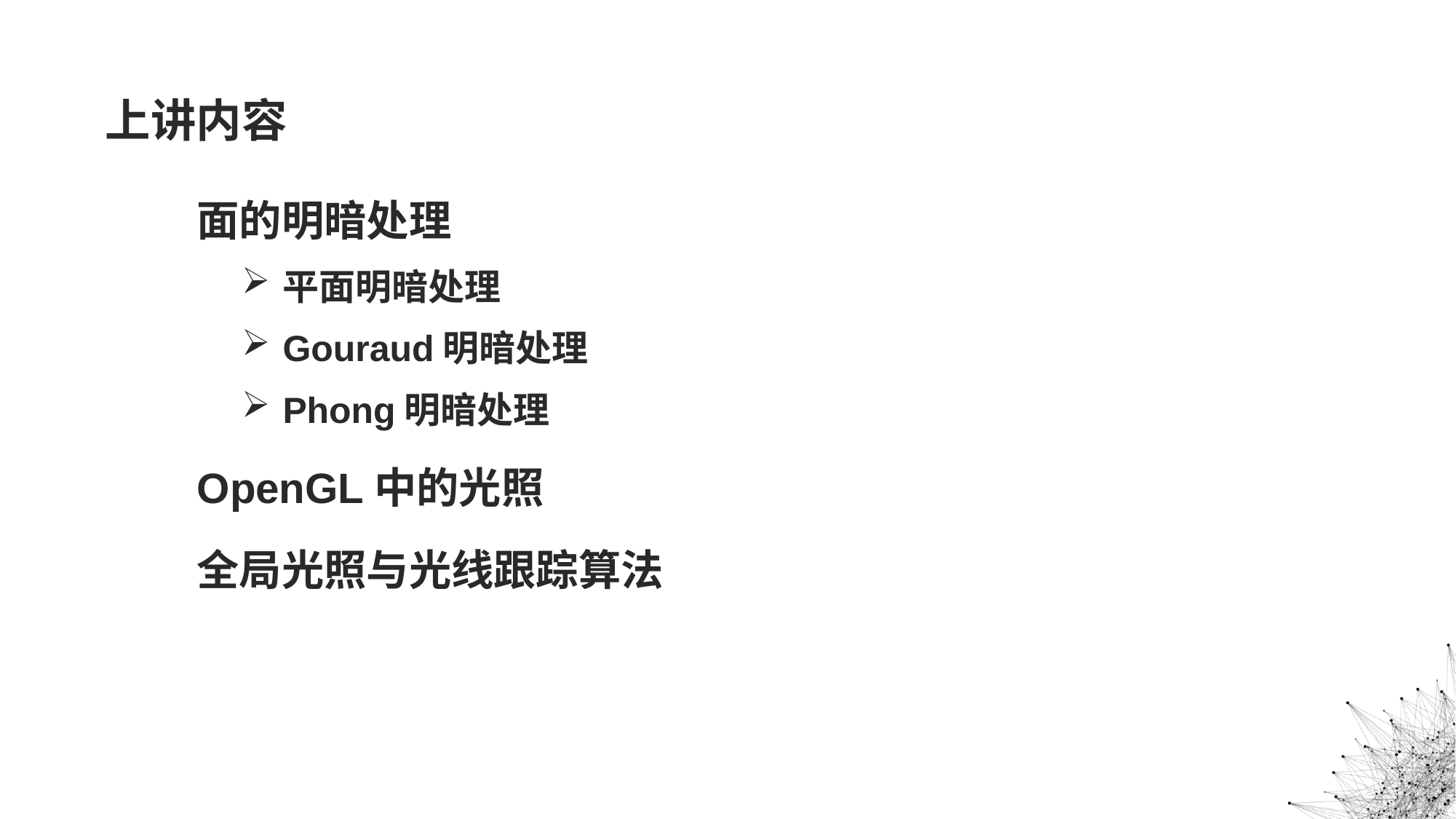

# 上讲内容
面的明暗处理
平面明暗处理
Gouraud明暗处理
Phong明暗处理
OpenGL中的光照
全局光照与光线跟踪算法